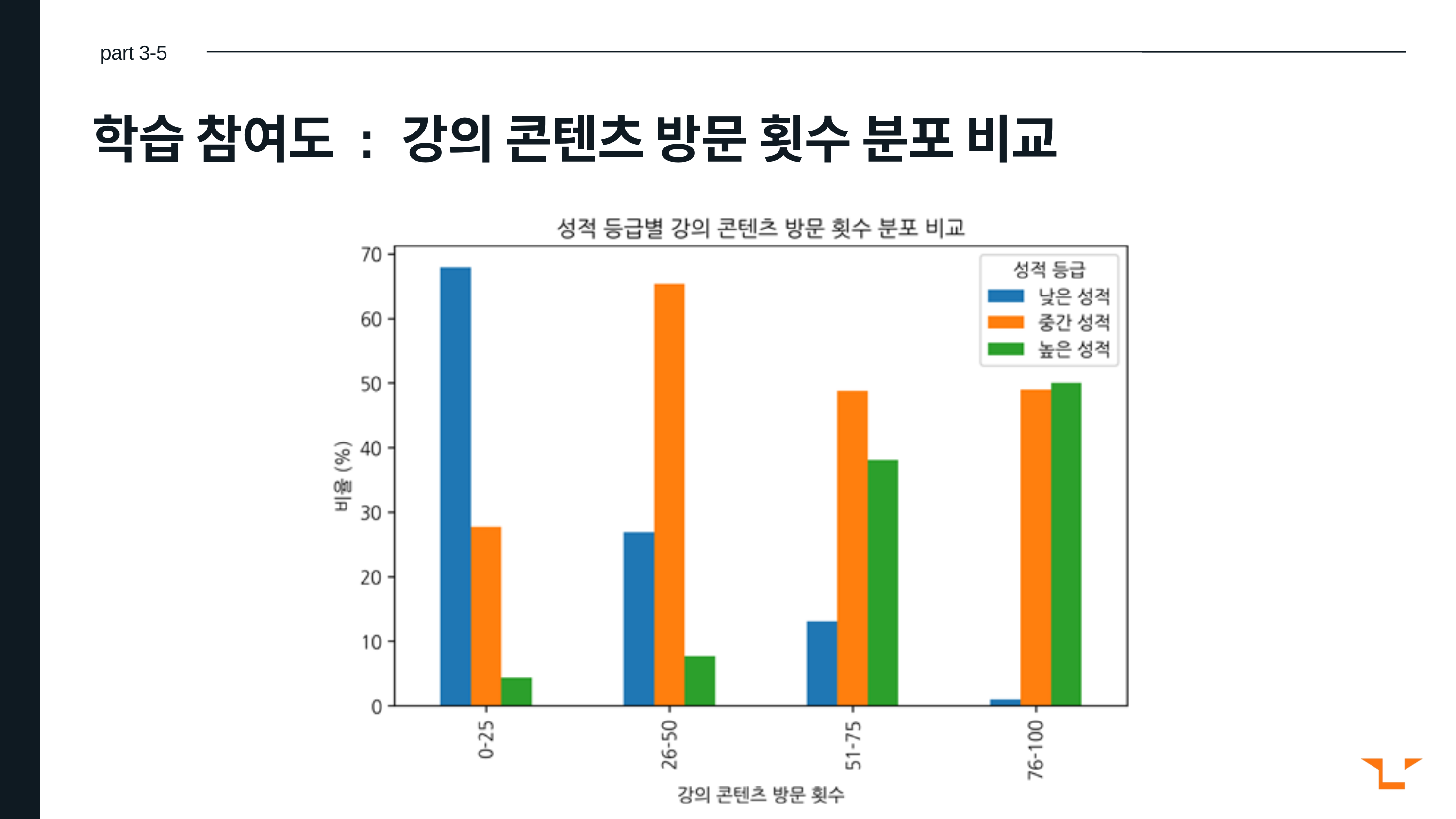

part 3-5

학습 참여도 : 강의 콘텐츠 방문 횟수 분포 비교